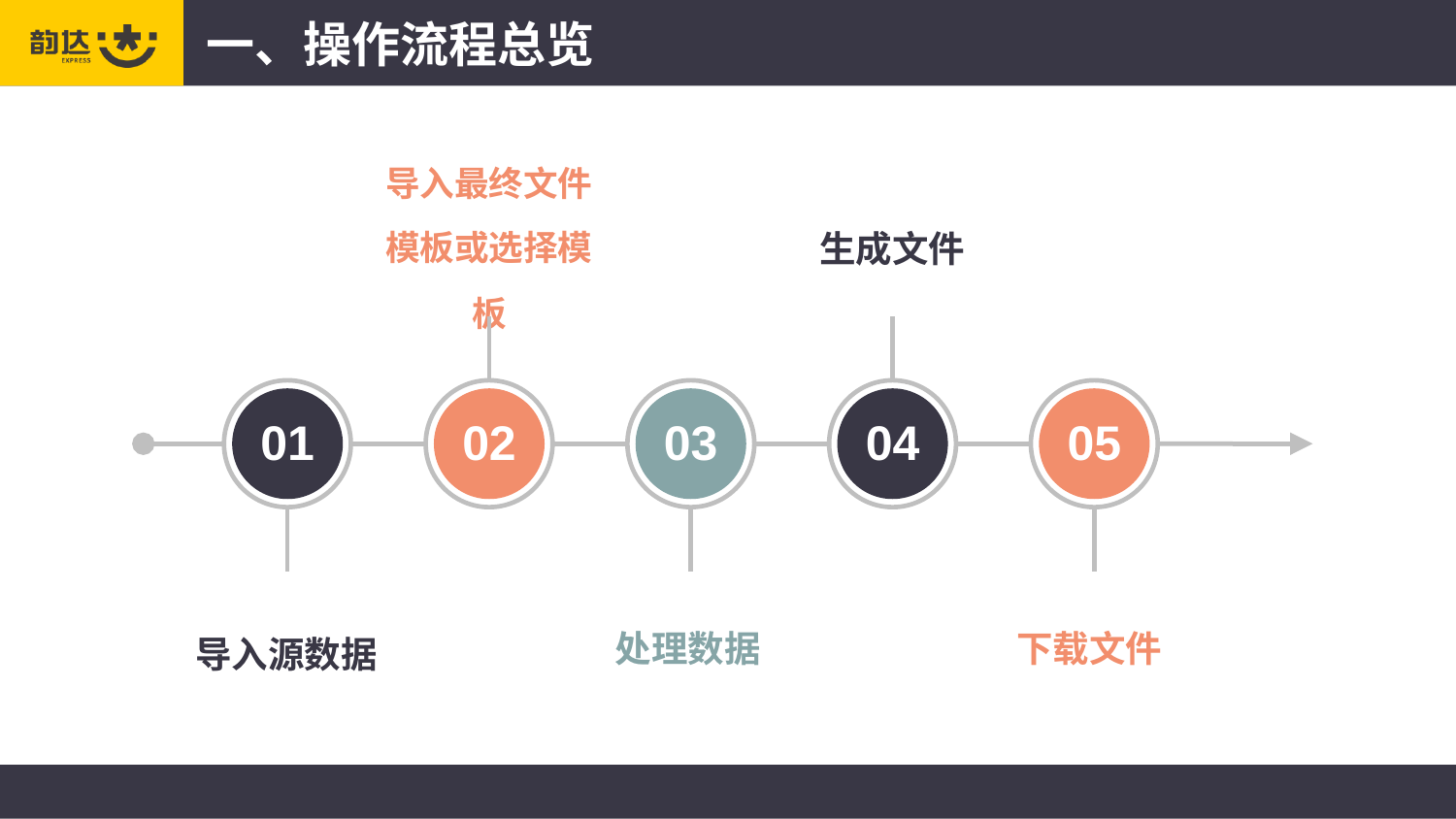

一、操作流程总览
导入最终文件模板或选择模板
生成文件

01
02
03
04
05
处理数据
下载文件
导入源数据